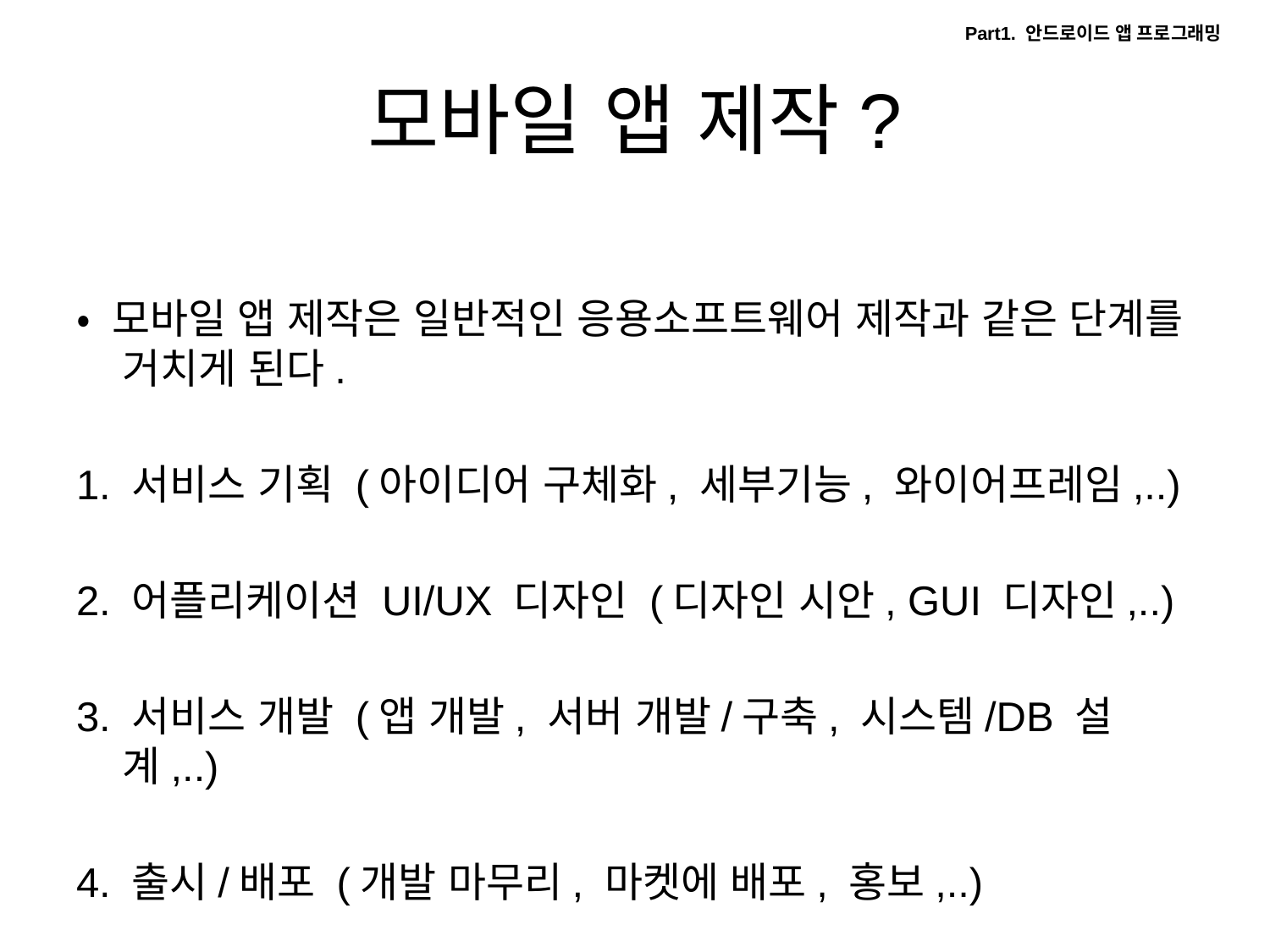

Part1. 안드로이드 앱 프로그래밍
# 모바일 앱 제작?
• 모바일 앱 제작은 일반적인 응용소프트웨어 제작과 같은 단계를 거치게 된다.

1. 서비스 기획 (아이디어 구체화, 세부기능, 와이어프레임,..)

2. 어플리케이션 UI/UX 디자인 (디자인 시안, GUI 디자인,..)

3. 서비스 개발 (앱 개발, 서버 개발/구축, 시스템/DB 설계,..)

4. 출시/배포 (개발 마무리, 마켓에 배포, 홍보,..)